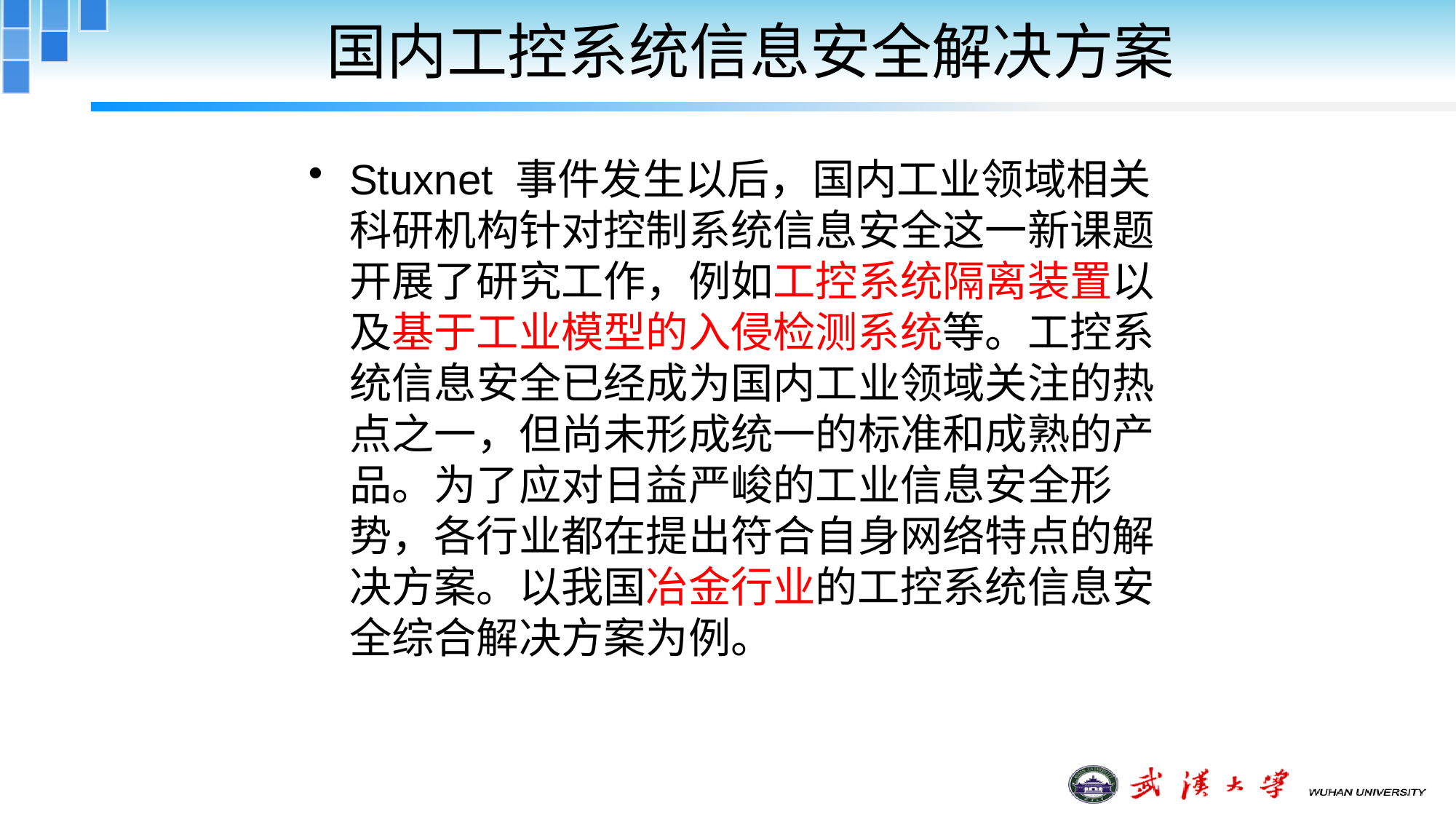

# 国内工控系统信息安全解决方案
Stuxnet 事件发生以后，国内工业领域相关科研机构针对控制系统信息安全这一新课题开展了研究工作，例如工控系统隔离装置以及基于工业模型的入侵检测系统等。工控系统信息安全已经成为国内工业领域关注的热点之一，但尚未形成统一的标准和成熟的产品。为了应对日益严峻的工业信息安全形势，各行业都在提出符合自身网络特点的解决方案。以我国冶金行业的工控系统信息安全综合解决方案为例。